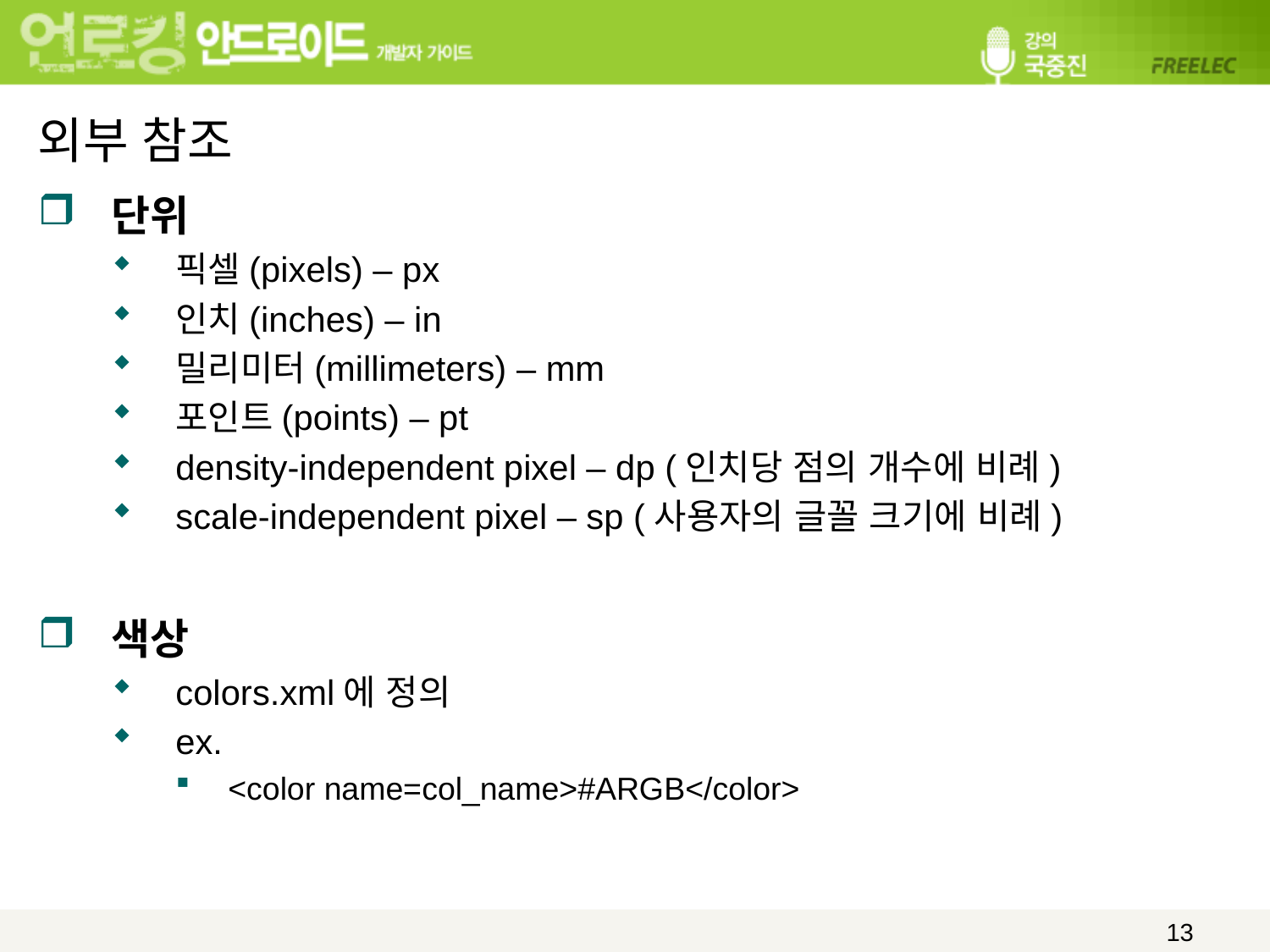

# 외부 참조
단위
픽셀(pixels) – px
인치(inches) – in
밀리미터(millimeters) – mm
포인트(points) – pt
density-independent pixel – dp (인치당 점의 개수에 비례)
scale-independent pixel – sp (사용자의 글꼴 크기에 비례)

색상
colors.xml에 정의
ex.
<color name=col_name>#ARGB</color>
13